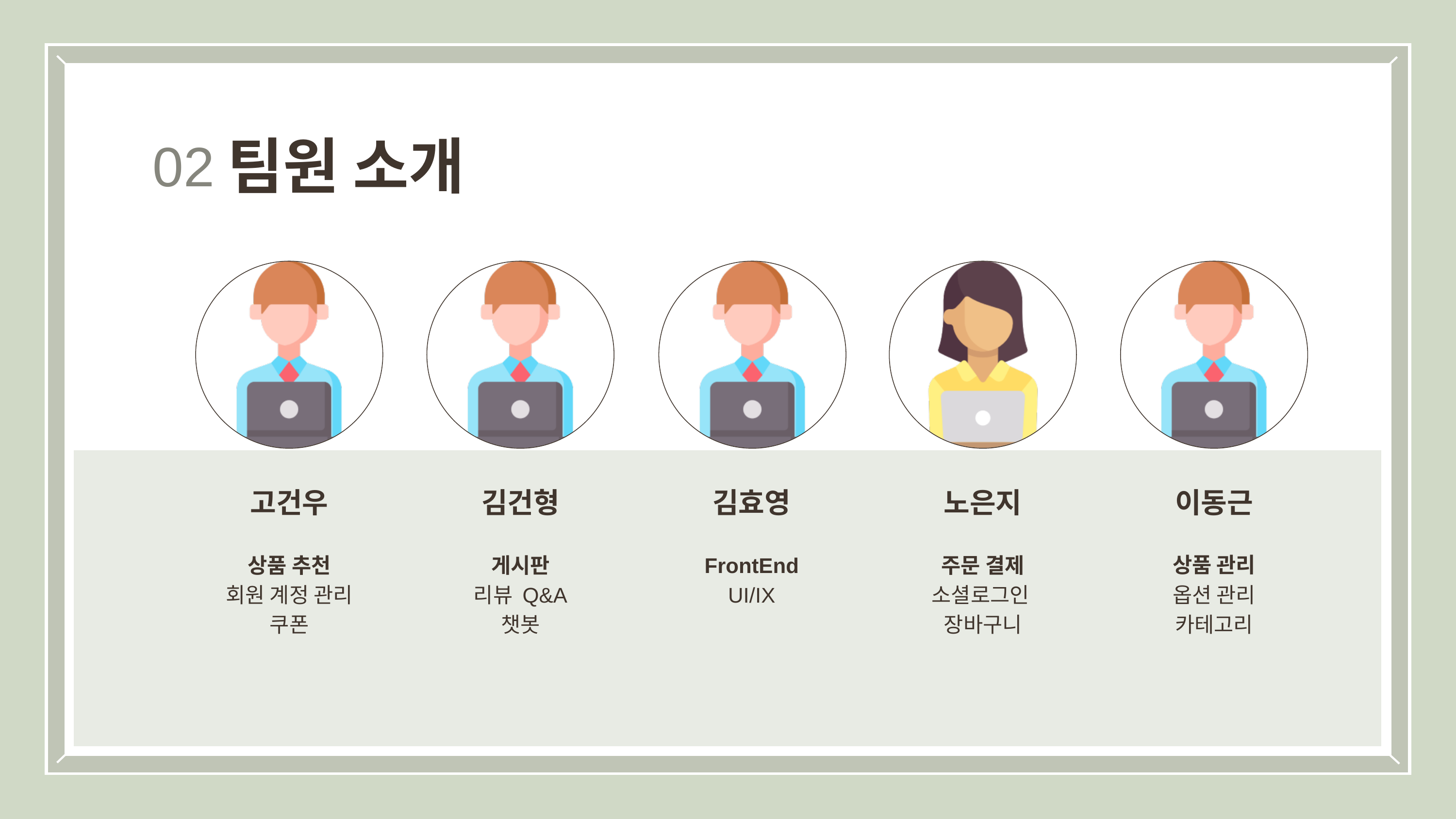

팀원 소개
02

고건우
김건형
김효영
노은지
이동근
상품 관리
옵션 관리
카테고리
상품 추천
회원 계정 관리
쿠폰
게시판
리뷰 Q&A
챗봇
FrontEnd
UI/IX
주문 결제
소셜로그인
장바구니